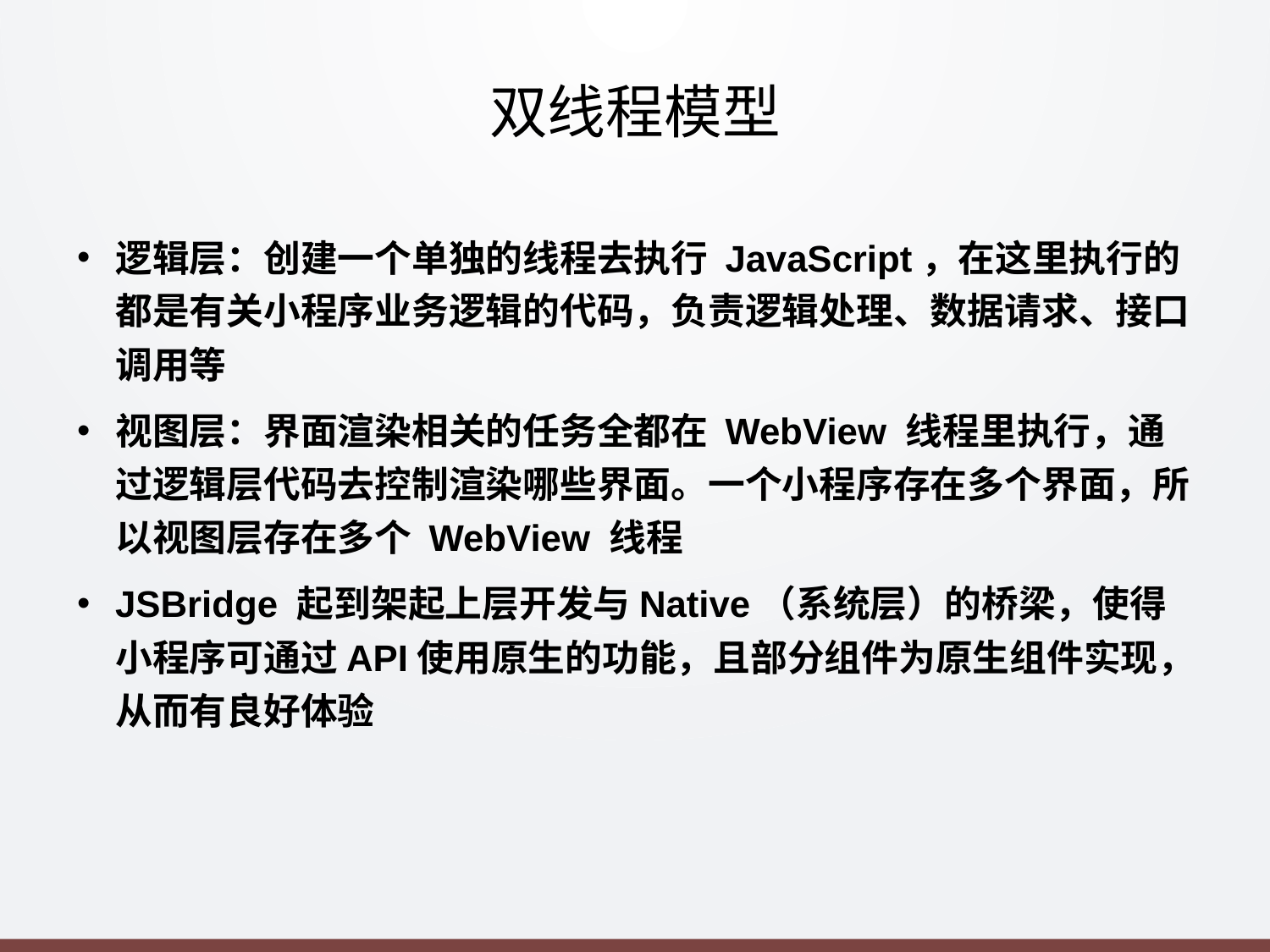

# 双线程模型
逻辑层：创建一个单独的线程去执行 JavaScript，在这里执行的都是有关小程序业务逻辑的代码，负责逻辑处理、数据请求、接口调用等
视图层：界面渲染相关的任务全都在 WebView 线程里执行，通过逻辑层代码去控制渲染哪些界面。一个小程序存在多个界面，所以视图层存在多个 WebView 线程
JSBridge 起到架起上层开发与Native（系统层）的桥梁，使得小程序可通过API使用原生的功能，且部分组件为原生组件实现，从而有良好体验